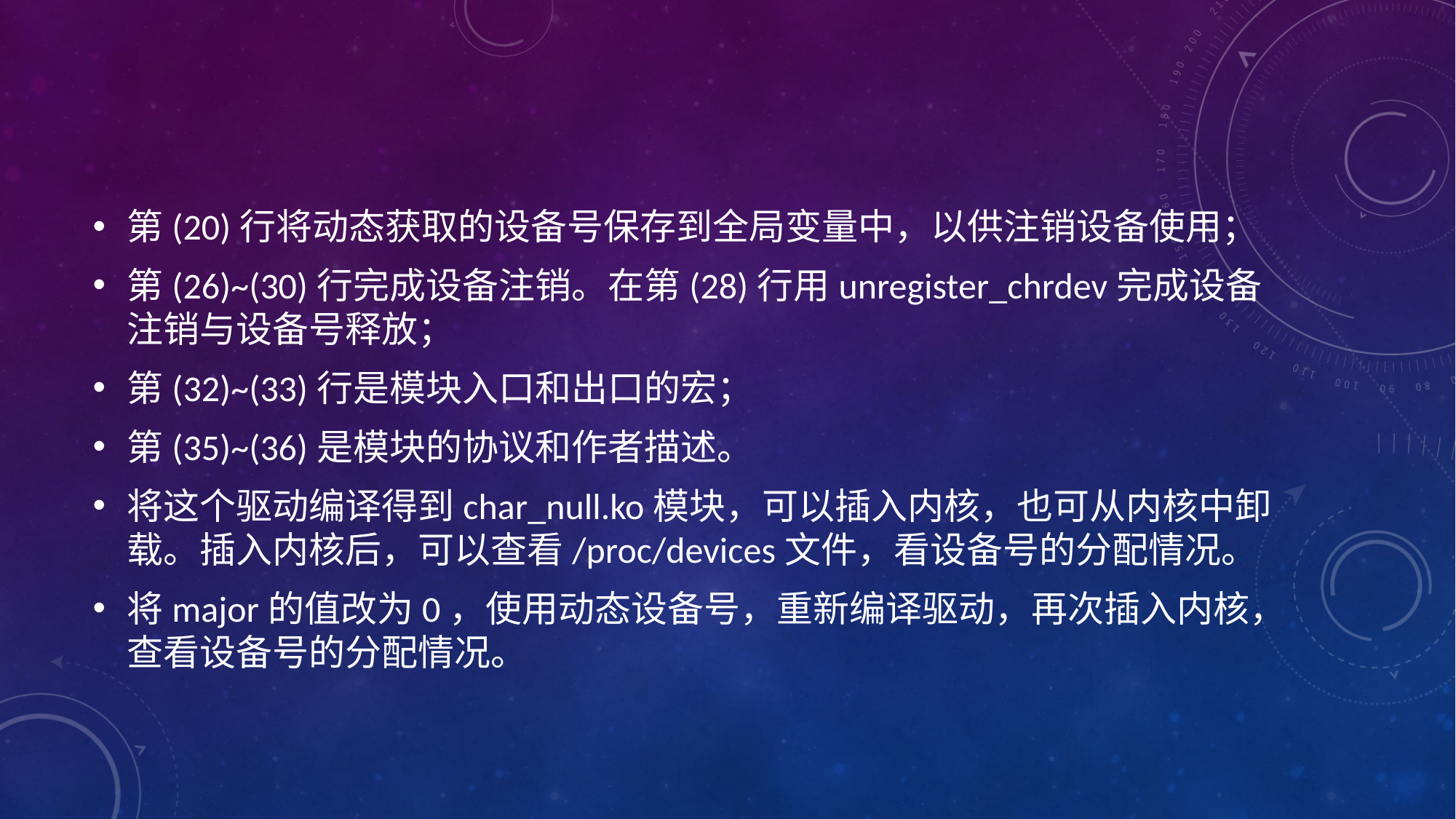

#
第(20)行将动态获取的设备号保存到全局变量中，以供注销设备使用；
第(26)~(30)行完成设备注销。在第(28)行用unregister_chrdev完成设备注销与设备号释放；
第(32)~(33)行是模块入口和出口的宏；
第(35)~(36)是模块的协议和作者描述。
将这个驱动编译得到char_null.ko模块，可以插入内核，也可从内核中卸载。插入内核后，可以查看/proc/devices文件，看设备号的分配情况。
将major的值改为0，使用动态设备号，重新编译驱动，再次插入内核，查看设备号的分配情况。